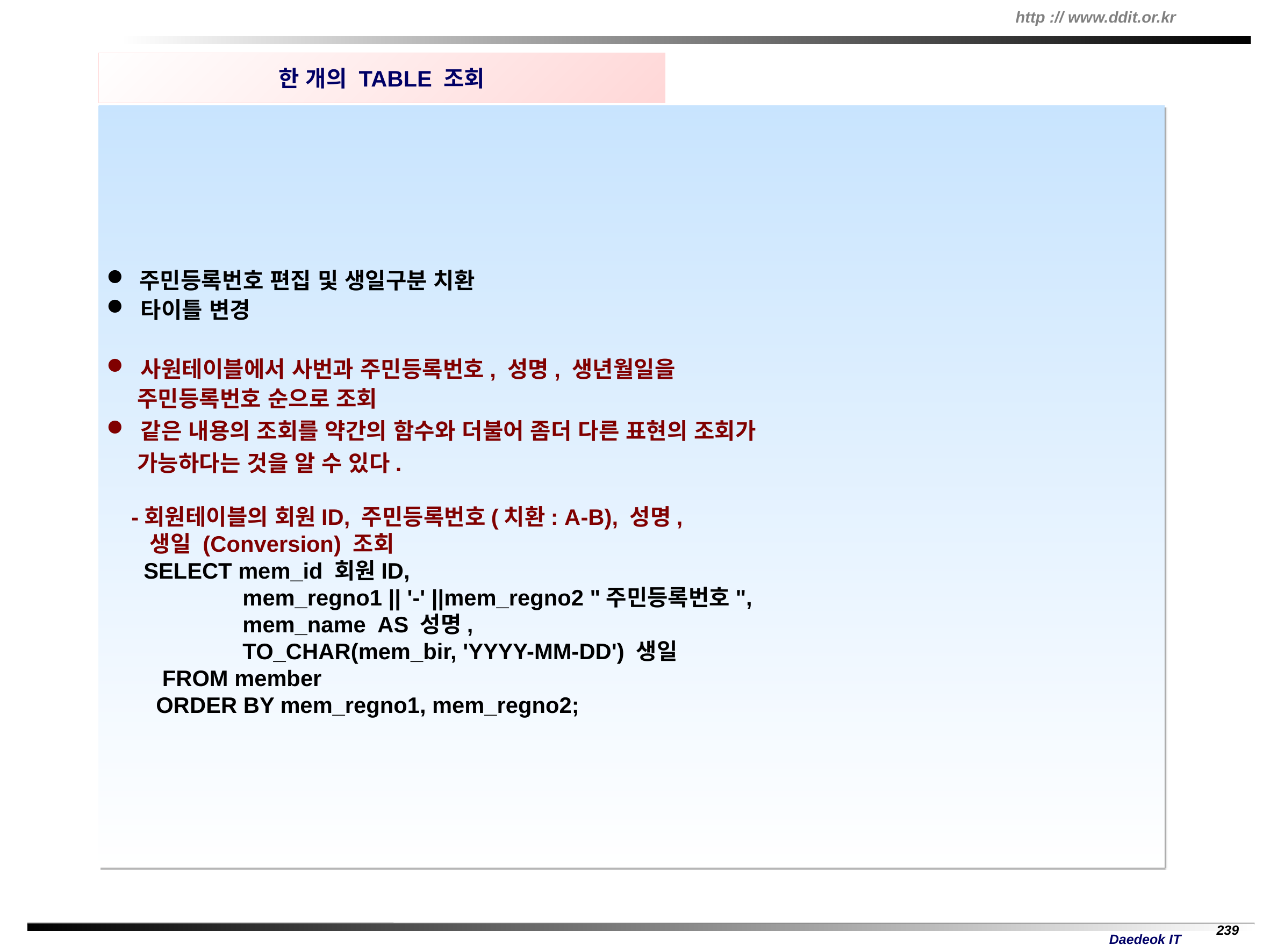

한 개의 TABLE 조회
 주민등록번호 편집 및 생일구분 치환
 타이틀 변경

 사원테이블에서 사번과 주민등록번호, 성명, 생년월일을
    주민등록번호 순으로 조회
 같은 내용의 조회를 약간의 함수와 더불어 좀더 다른 표현의 조회가
    가능하다는 것을 알 수 있다.

    -회원테이블의 회원ID, 주민등록번호(치환: A-B), 성명,
      생일 (Conversion) 조회
      SELECT mem_id 회원ID,
                      mem_regno1 || '-' ||mem_regno2 "주민등록번호",
                      mem_name  AS 성명,
                      TO_CHAR(mem_bir, 'YYYY-MM-DD') 생일
         FROM member
        ORDER BY mem_regno1, mem_regno2;